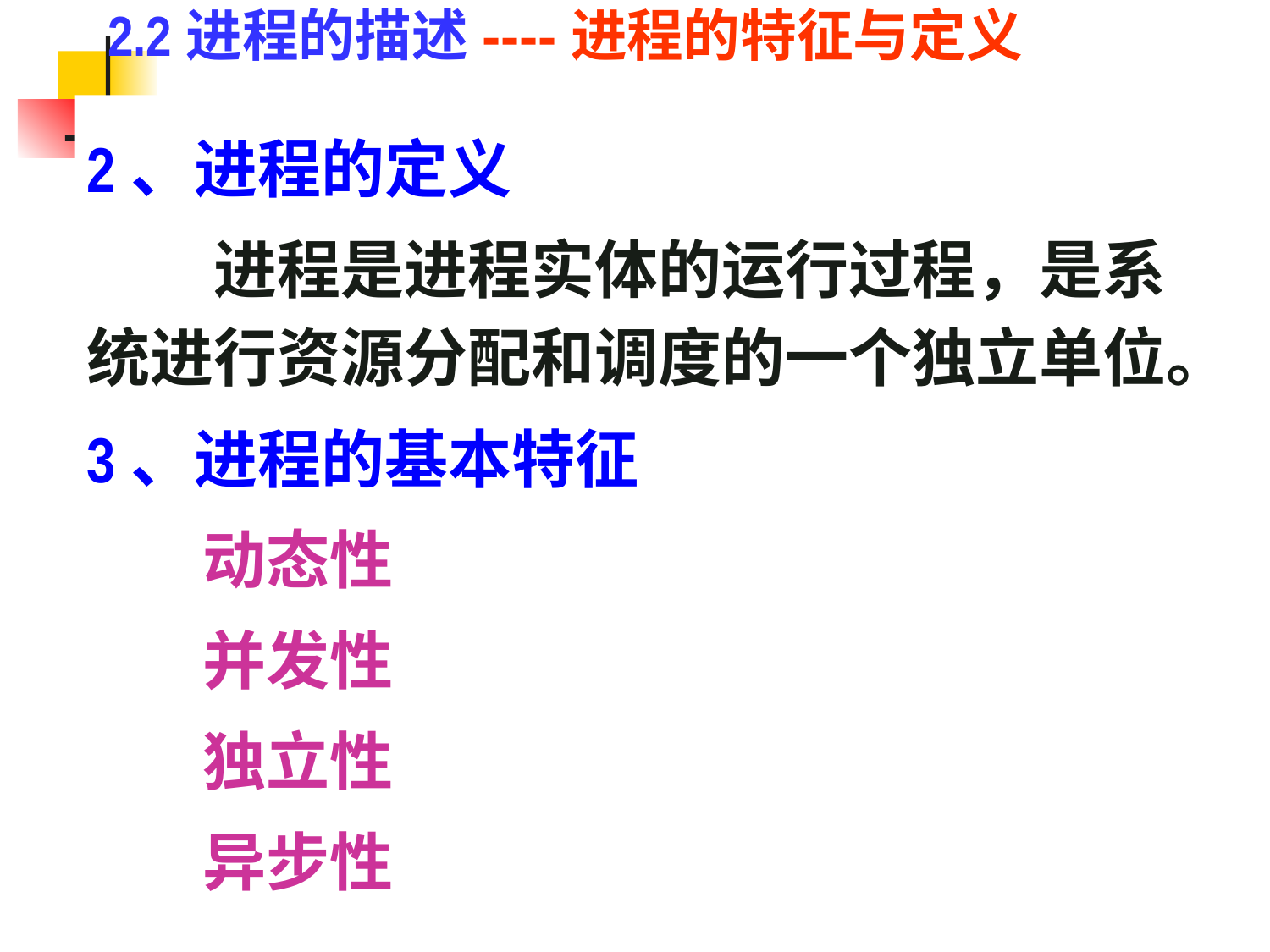

2.2进程的描述----进程的特征与定义
2、进程的定义
　　进程是进程实体的运行过程，是系统进行资源分配和调度的一个独立单位。
3、进程的基本特征
       动态性
       并发性
       独立性
       异步性